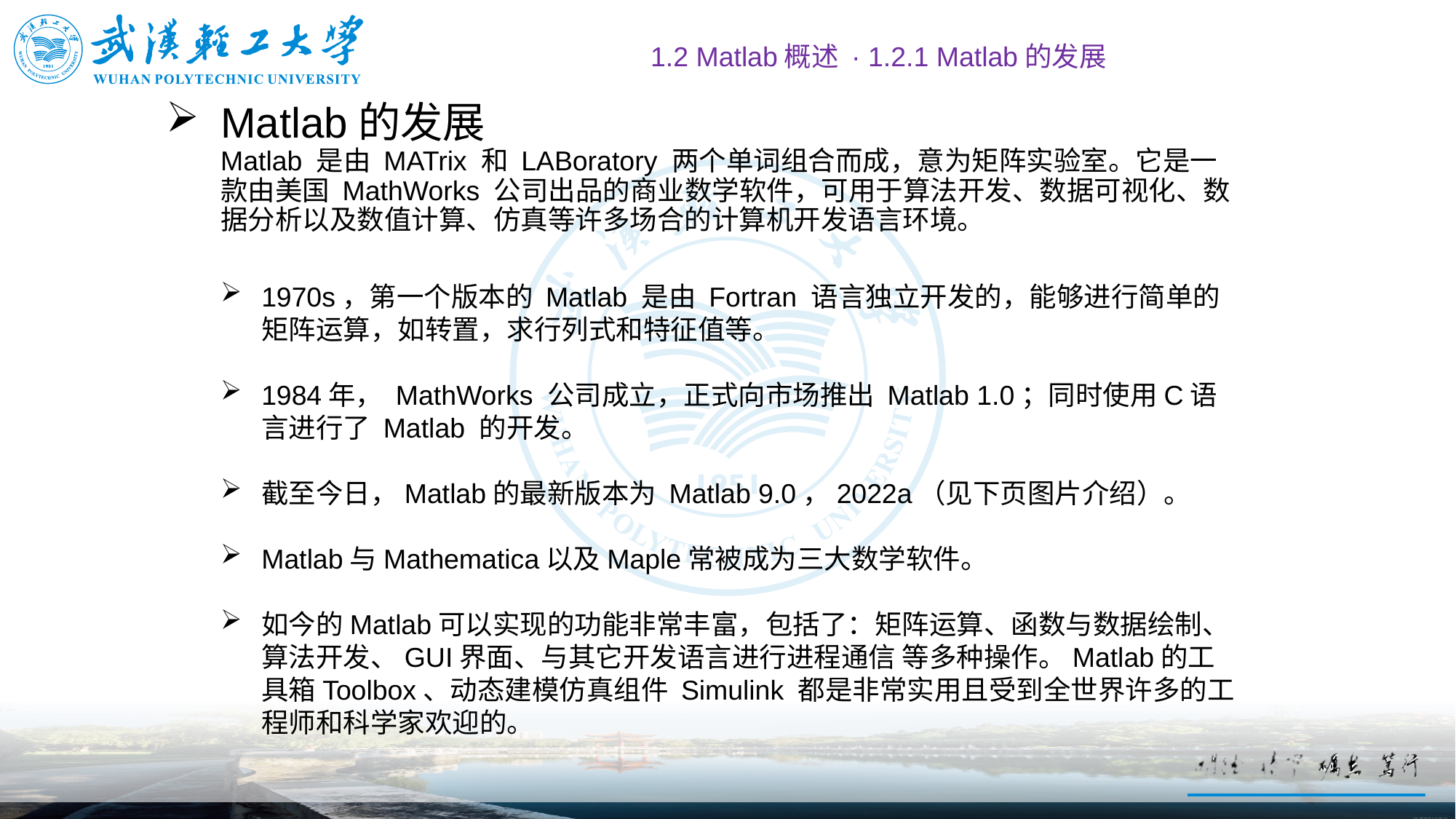

1.2 Matlab概述 · 1.2.1 Matlab的发展
# Matlab的发展 Matlab 是由 MATrix 和 LABoratory 两个单词组合而成，意为矩阵实验室。它是一款由美国 MathWorks 公司出品的商业数学软件，可用于算法开发、数据可视化、数据分析以及数值计算、仿真等许多场合的计算机开发语言环境。
1970s，第一个版本的 Matlab 是由 Fortran 语言独立开发的，能够进行简单的矩阵运算，如转置，求行列式和特征值等。

1984年， MathWorks 公司成立，正式向市场推出 Matlab 1.0；同时使用C语言进行了 Matlab 的开发。

截至今日，Matlab的最新版本为 Matlab 9.0，2022a（见下页图片介绍）。

Matlab与Mathematica以及Maple常被成为三大数学软件。

如今的Matlab可以实现的功能非常丰富，包括了：矩阵运算、函数与数据绘制、算法开发、GUI界面、与其它开发语言进行进程通信 等多种操作。Matlab的工具箱Toolbox、动态建模仿真组件 Simulink 都是非常实用且受到全世界许多的工程师和科学家欢迎的。